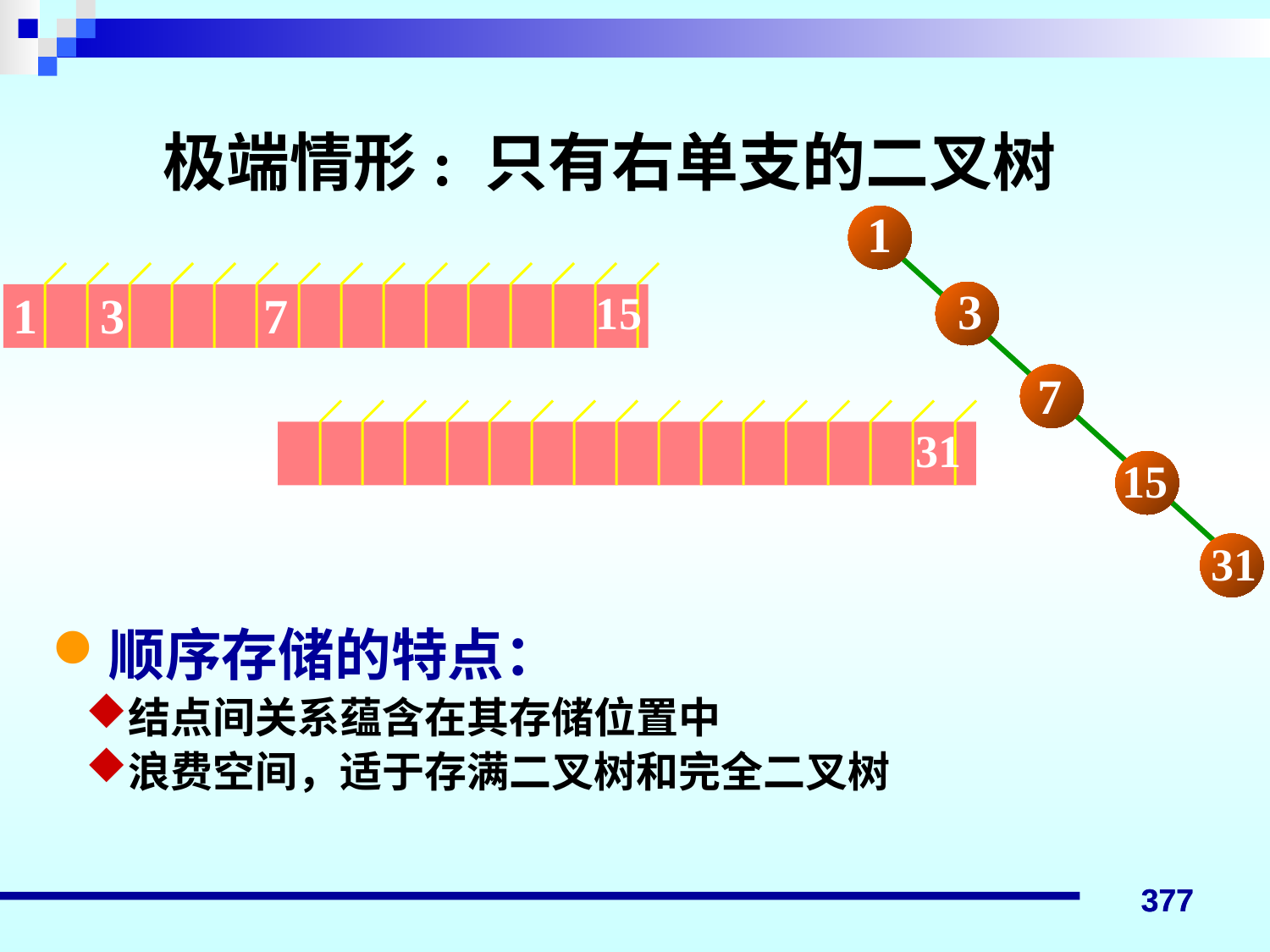

极端情形: 只有右单支的二叉树
1

3

7

15

31

15
1
3
7

31

顺序存储的特点：
结点间关系蕴含在其存储位置中
浪费空间，适于存满二叉树和完全二叉树
377
377